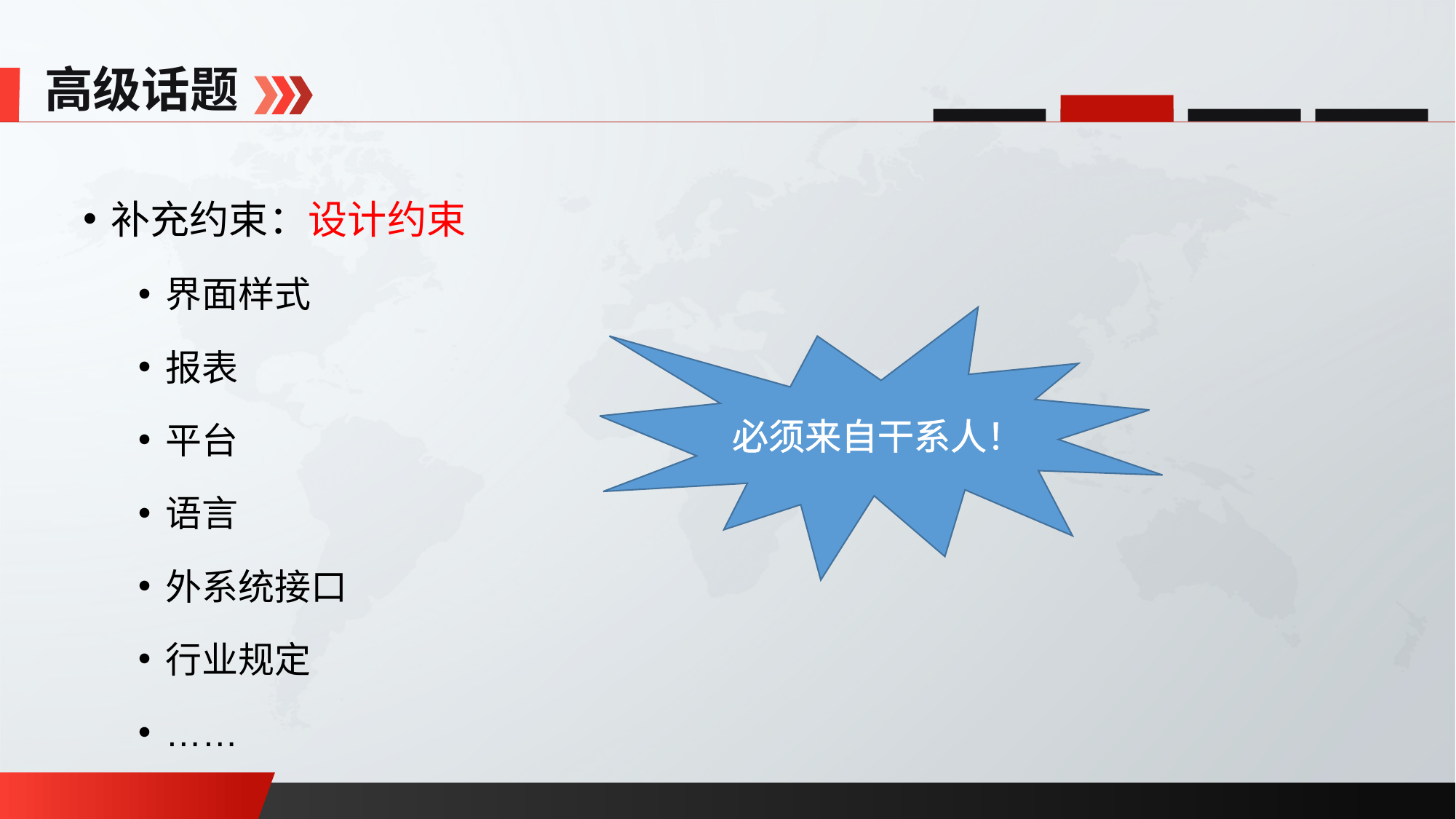

高级话题

补充约束：设计约束
界面样式
报表
平台
语言
外系统接口
行业规定
……
必须来自干系人！